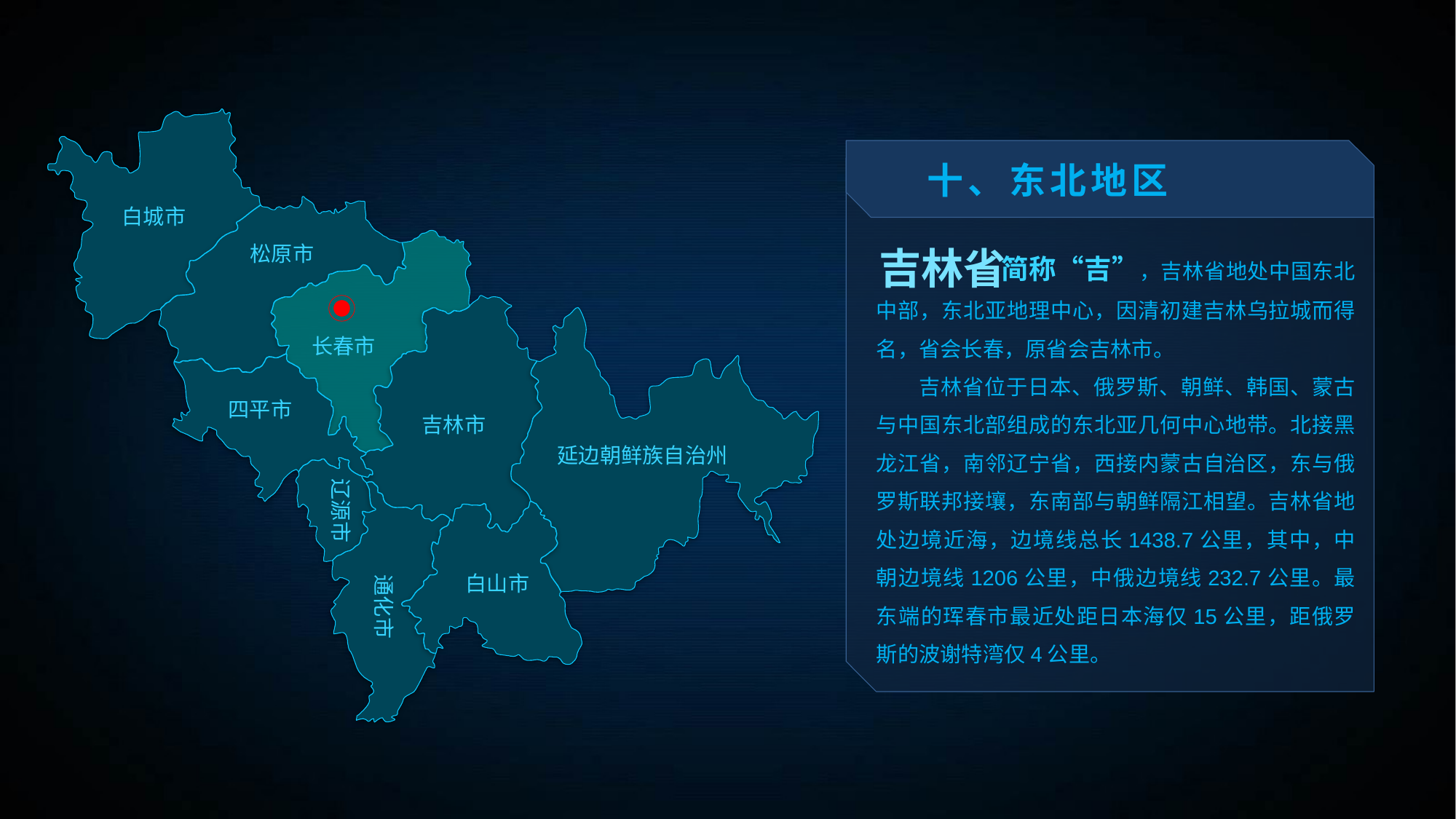

十、东北地区

白城市

                  简称“吉”，吉林省地处中国东北中部，东北亚地理中心，因清初建吉林乌拉城而得名，省会长春，原省会吉林市。
       吉林省位于日本、俄罗斯、朝鲜、韩国、蒙古与中国东北部组成的东北亚几何中心地带。北接黑龙江省，南邻辽宁省，西接内蒙古自治区，东与俄罗斯联邦接壤，东南部与朝鲜隔江相望。吉林省地处边境近海，边境线总长1438.7公里，其中，中朝边境线1206公里，中俄边境线232.7公里。最东端的珲春市最近处距日本海仅15公里，距俄罗斯的波谢特湾仅4公里。

松原市
吉林省

长春市

四平市
吉林市
延边朝鲜族自治州

辽源市

通化市
白山市